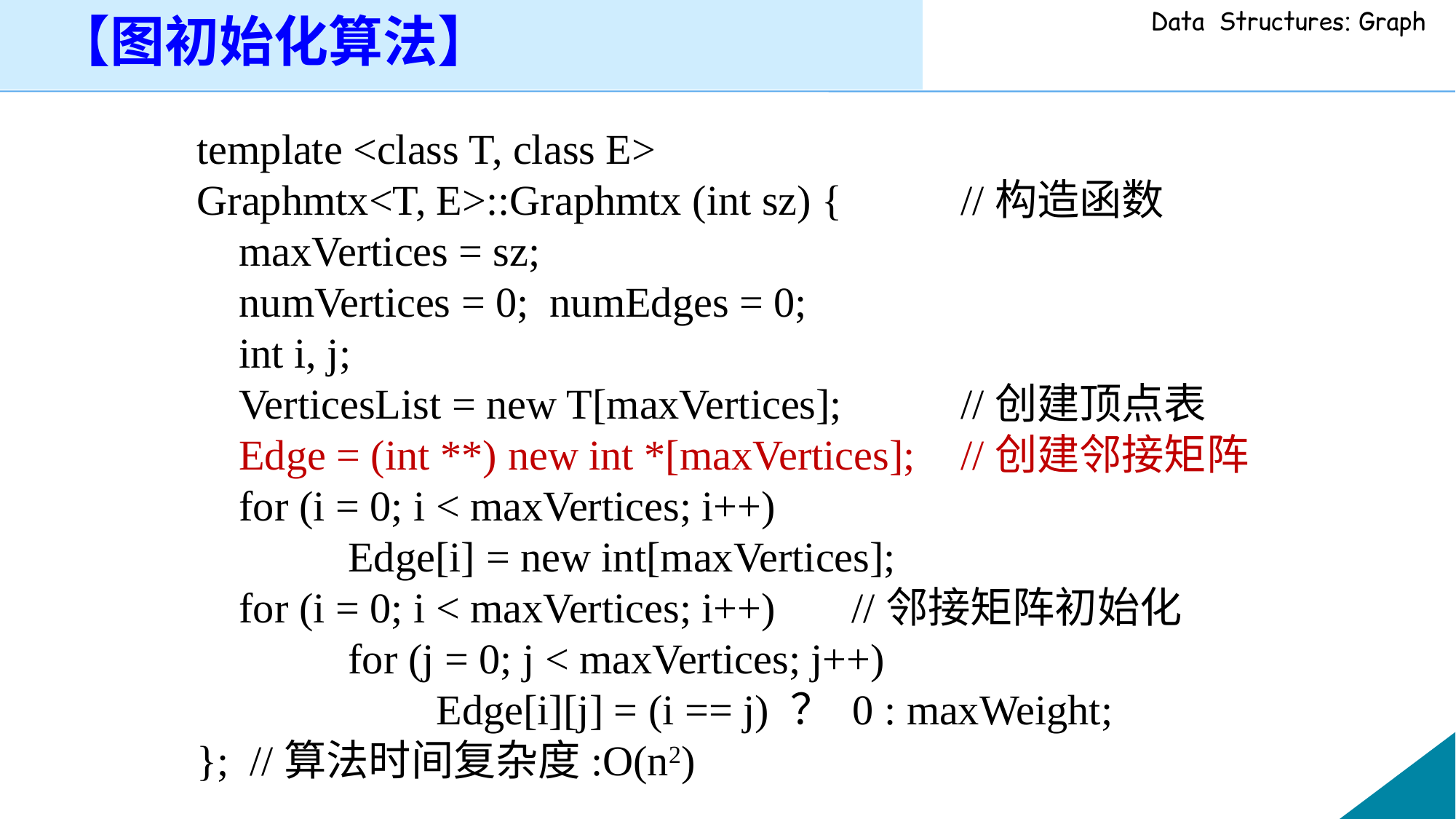

【图初始化算法】
template <class T, class E>
Graphmtx<T, E>::Graphmtx (int sz) {      	//构造函数
    maxVertices = sz;
    numVertices = 0;  numEdges = 0;
    int i, j;
    VerticesList = new T[maxVertices];  	//创建顶点表
    Edge = (int **) new int *[maxVertices];	//创建邻接矩阵
    for (i = 0; i < maxVertices; i++)
	    Edge[i] = new int[maxVertices];
    for (i = 0; i < maxVertices; i++)    	//邻接矩阵初始化
	    for (j = 0; j < maxVertices; j++)
		  Edge[i][j] = (i == j) ？ 0 : maxWeight;
};  //算法时间复杂度:O(n2)